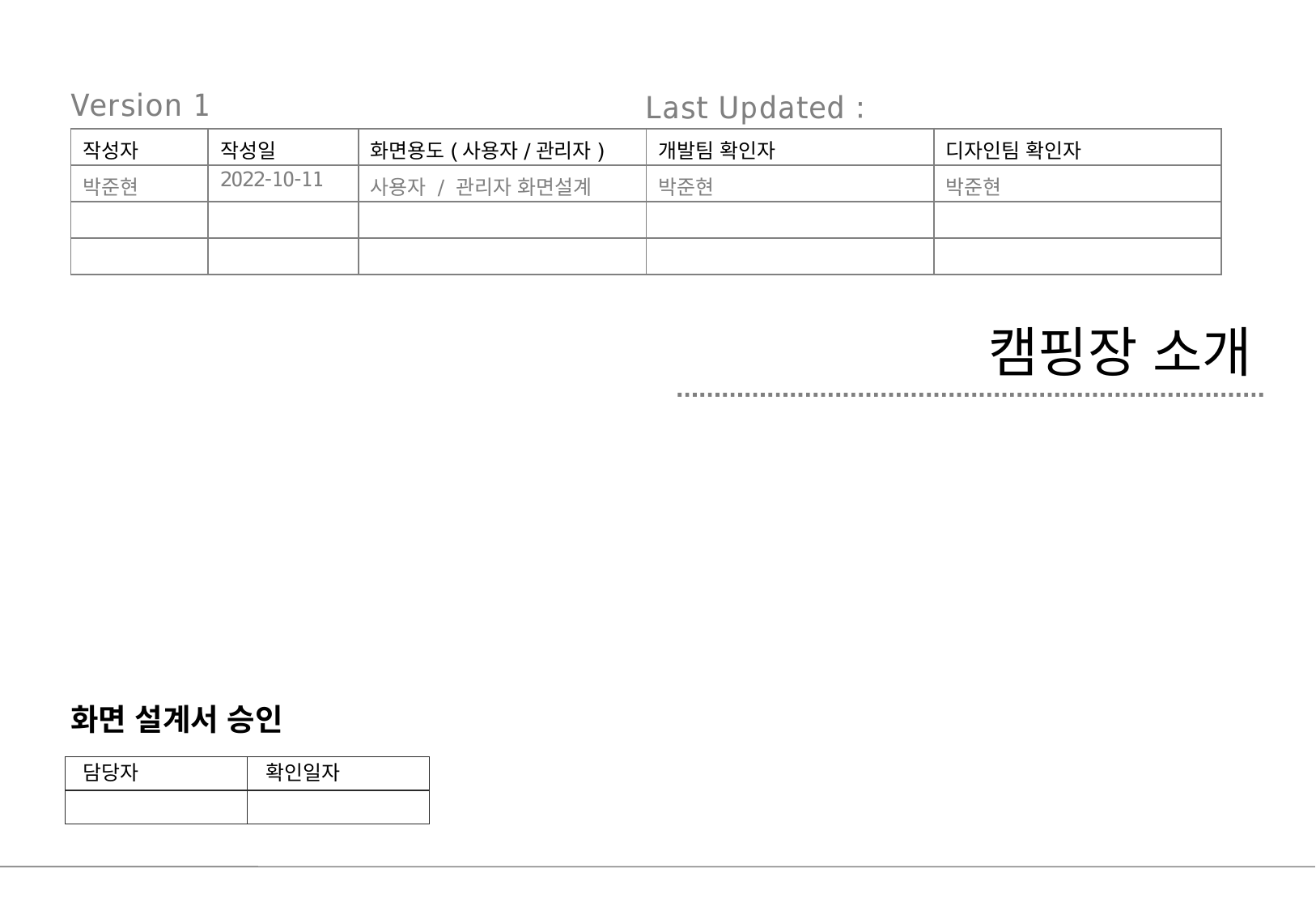

Version 1
Last Updated :
| 작성자 | 작성일 | 화면용도(사용자/관리자) | 개발팀 확인자 | 디자인팀 확인자 |
| --- | --- | --- | --- | --- |
| 박준현 | 2022-10-11 | 사용자 / 관리자 화면설계 | 박준현 | 박준현 |
|  |  |  |  |  |
|  |  |  |  |  |
# 캠핑장 소개

화면 설계서 승인
확인일자
담당자